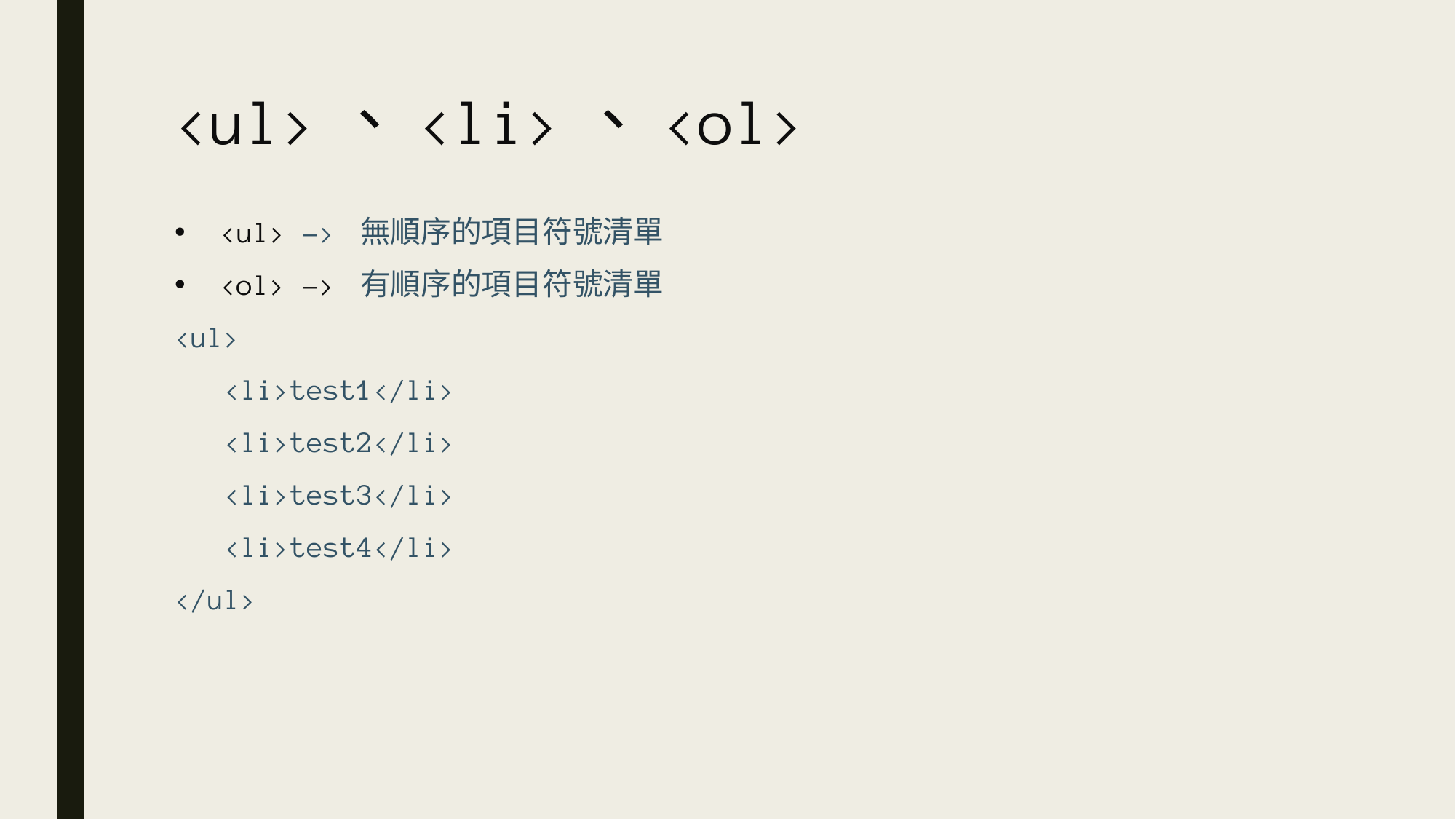

# <ul>、<li>、<ol>
<ul> -> 無順序的項目符號清單
<ol> -> 有順序的項目符號清單
<ul>
   <li>test1</li>
   <li>test2</li>
   <li>test3</li>
   <li>test4</li>
</ul>